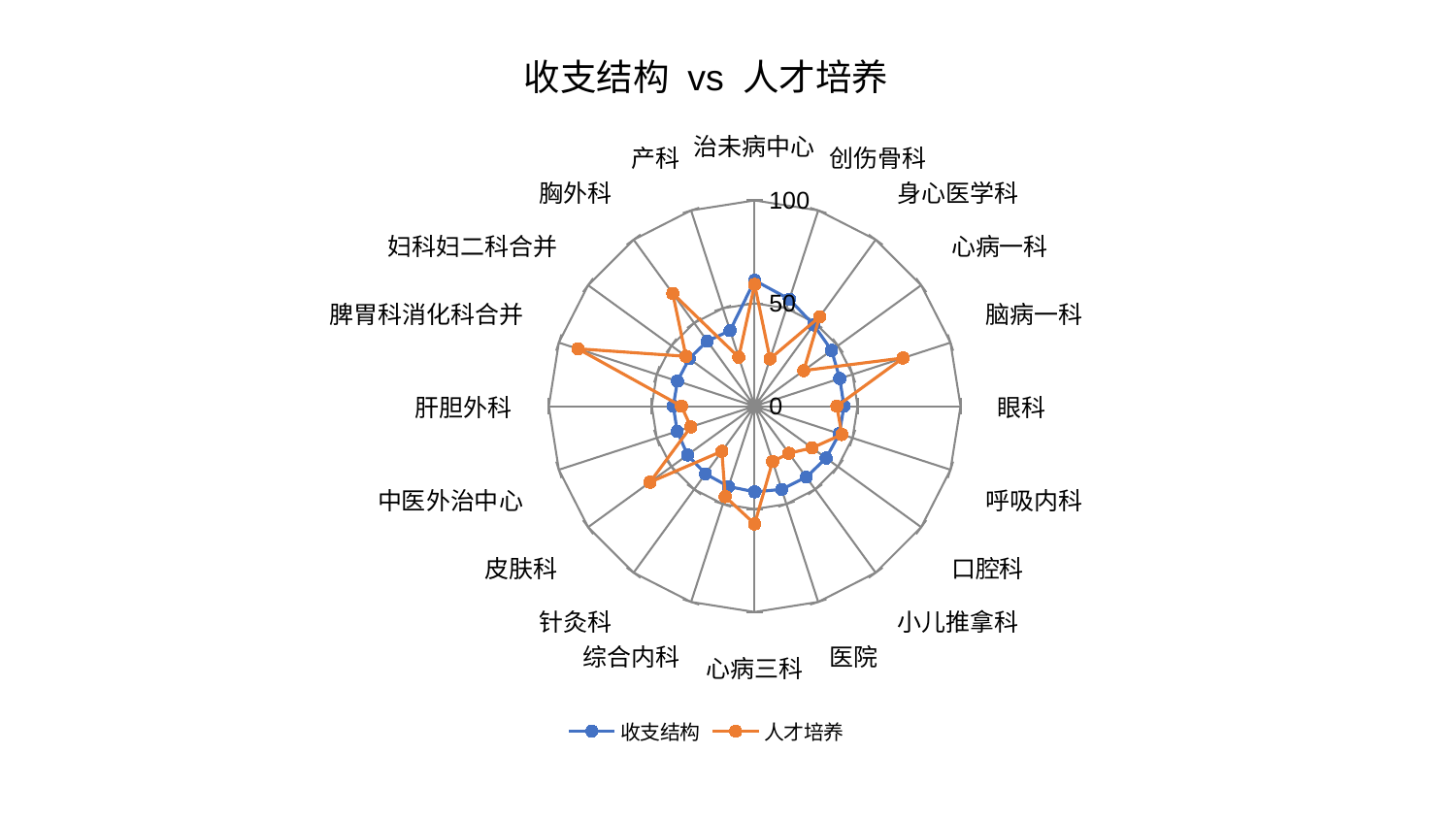

### Chart: 收支结构 vs 人才培养

| Category | 收支结构 | 人才培养 |
|---|---|---|
| 治未病中心 | 61.11345580211096 | 59.17514785522955 |
| 创伤骨科 | 54.645696249781146 | 24.19055273669015 |
| 身心医学科 | 48.81303874103321 | 53.674825619137174 |
| 心病一科 | 46.19640531632129 | 29.474373855395537 |
| 脑病一科 | 43.47909838589435 | 75.78077336846981 |
| 眼科 | 43.37784866932327 | 39.91773571448531 |
| 呼吸内科 | 43.287004082647975 | 44.56914847254928 |
| 口腔科 | 42.92092925279742 | 34.491614134963136 |
| 小儿推拿科 | 42.6342351006775 | 28.31586014569204 |
| 医院 | 42.5303623361795 | 28.263621926731684 |
| 心病三科 | 41.645851082816876 | 57.22494840637331 |
| 综合内科 | 41.02150228921415 | 46.20896461740161 |
| 针灸科 | 40.653527170839524 | 27.091109713400446 |
| 皮肤科 | 40.32885575605655 | 62.871335080997056 |
| 中医外治中心 | 39.57336064406432 | 32.580467103630276 |
| 肝胆外科 | 39.50543749816339 | 35.5752021284307 |
| 脾胃科消化科合并 | 39.438940790077815 | 90.31535696584075 |
| 妇科妇二科合并 | 39.328907116078966 | 41.22739963305779 |
| 胸外科 | 39.105390915311226 | 67.70679455893806 |
| 产科 | 38.62366263877757 | 25.00707089681001 |
75